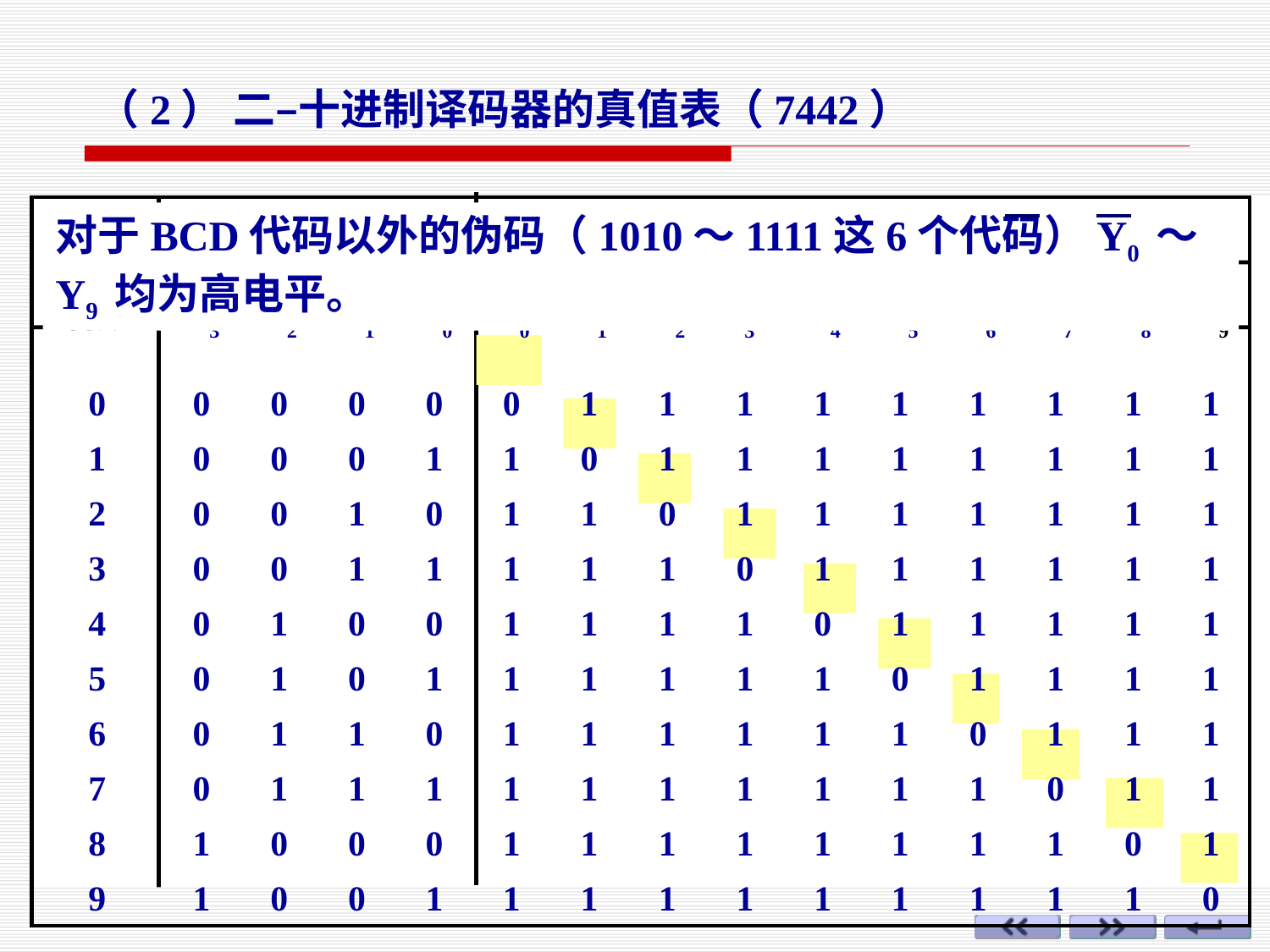

（2） 二–十进制译码器的真值表（7442）

| 十进 制数 | BCD输入 |  |  |  | 输 出 |  |  |  |  |  |  |  |  |  |
| --- | --- | --- | --- | --- | --- | --- | --- | --- | --- | --- | --- | --- | --- | --- |
|  | A3 | A2 | A1 | A0 | Y0 | Y1 | Y2 | Y3 | Y4 | Y5 | Y6 | Y7 | Y8 | Y9 |
| 0 | 0 | 0 | 0 | 0 | 0 | 1 | 1 | 1 | 1 | 1 | 1 | 1 | 1 | 1 |
| 1 | 0 | 0 | 0 | 1 | 1 | 0 | 1 | 1 | 1 | 1 | 1 | 1 | 1 | 1 |
| 2 | 0 | 0 | 1 | 0 | 1 | 1 | 0 | 1 | 1 | 1 | 1 | 1 | 1 | 1 |
| 3 | 0 | 0 | 1 | 1 | 1 | 1 | 1 | 0 | 1 | 1 | 1 | 1 | 1 | 1 |
| 4 | 0 | 1 | 0 | 0 | 1 | 1 | 1 | 1 | 0 | 1 | 1 | 1 | 1 | 1 |
| 5 | 0 | 1 | 0 | 1 | 1 | 1 | 1 | 1 | 1 | 0 | 1 | 1 | 1 | 1 |
| 6 | 0 | 1 | 1 | 0 | 1 | 1 | 1 | 1 | 1 | 1 | 0 | 1 | 1 | 1 |
| 7 | 0 | 1 | 1 | 1 | 1 | 1 | 1 | 1 | 1 | 1 | 1 | 0 | 1 | 1 |
| 8 | 1 | 0 | 0 | 0 | 1 | 1 | 1 | 1 | 1 | 1 | 1 | 1 | 0 | 1 |
| 9 | 1 | 0 | 0 | 1 | 1 | 1 | 1 | 1 | 1 | 1 | 1 | 1 | 1 | 0 |

对于BCD代码以外的伪码（1010～1111这6个代码）Y0 ～Y9 均为高电平。